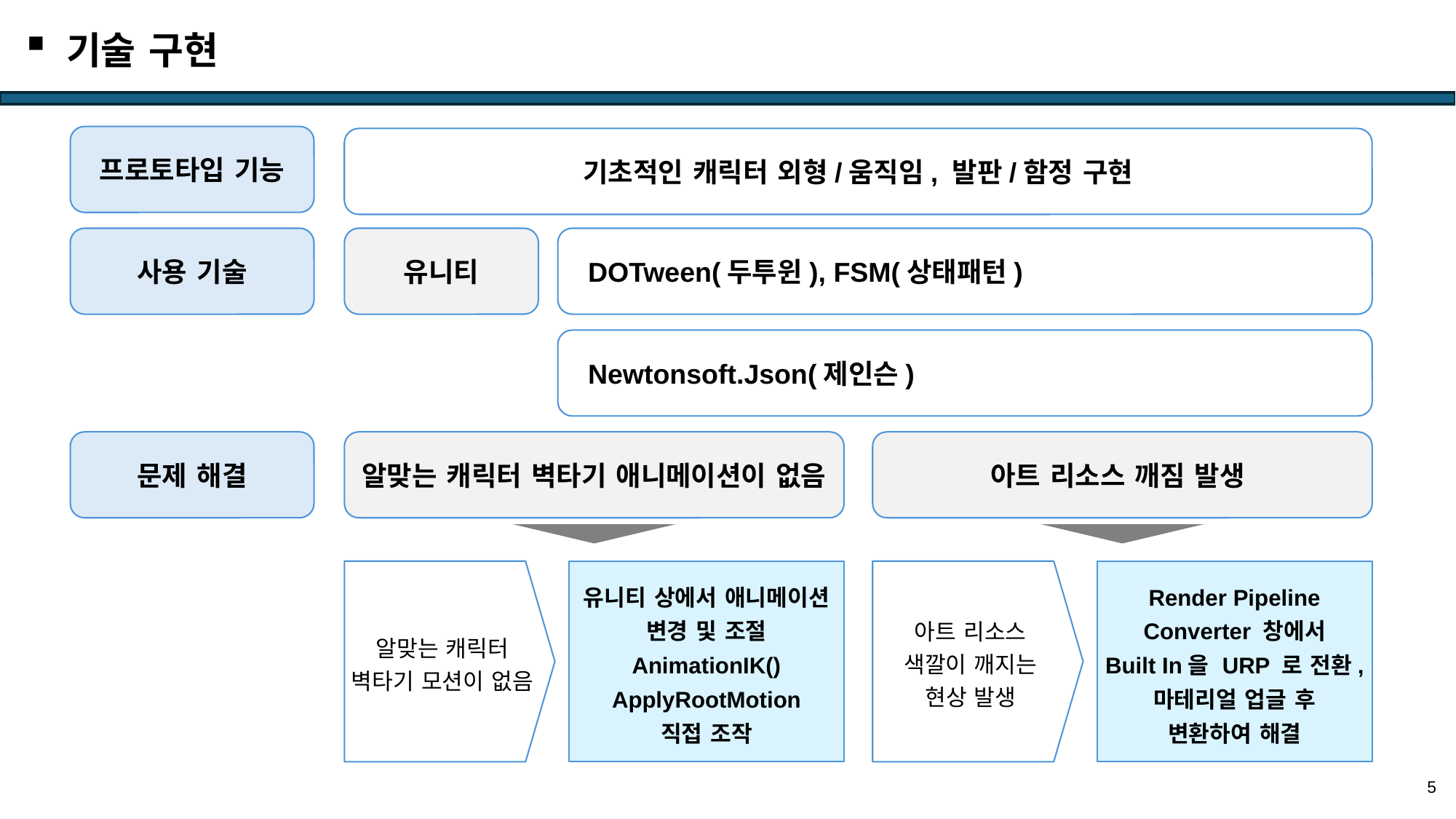

기술 구현

프로토타입 기능
기초적인 캐릭터 외형/움직임, 발판/함정 구현
사용 기술
유니티
  DOTween(두투윈), FSM(상태패턴)
  Newtonsoft.Json(제인슨)
문제 해결
알맞는 캐릭터 벽타기 애니메이션이 없음
아트 리소스 깨짐 발생

알맞는 캐릭터 벽타기 모션이 없음
유니티 상에서 애니메이션 변경 및 조절
AnimationIK()
ApplyRootMotion
직접 조작
아트 리소스
색깔이 깨지는
현상 발생
Render Pipeline
Converter 창에서
Built In을 URP 로 전환,
마테리얼 업글 후
변환하여 해결
5